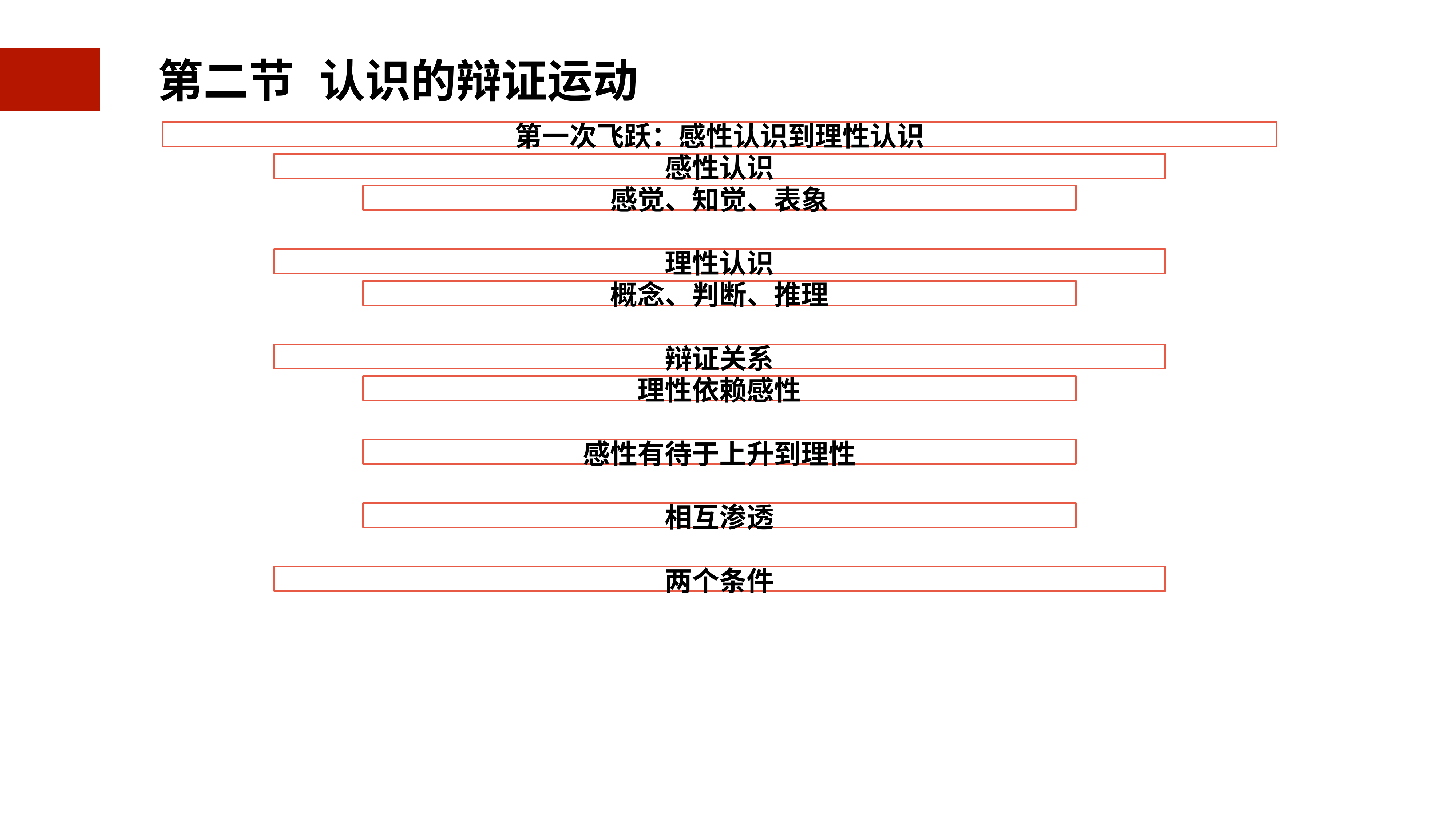

2.2.1从感性认识到理性认识
第一次飞跃：感性认识到理性认识
感性认识
理性认识
辩证关系
两个条件
感觉、知觉、表象
概念、判断、推理
理性依赖感性
感性有待于上升到理性
相互渗透